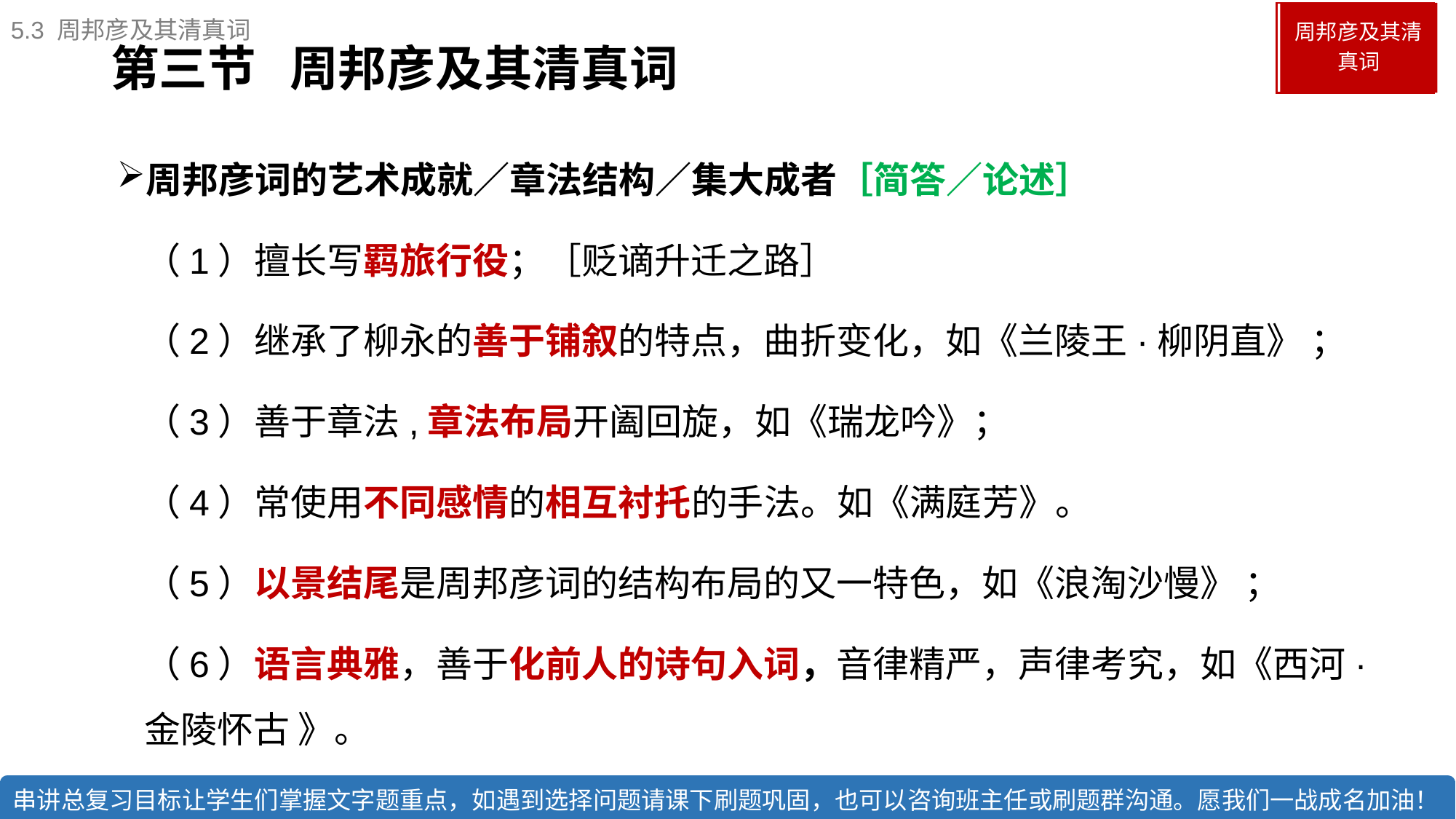

周邦彦及其清
真词
5.3 周邦彦及其清真词
# 第三节   周邦彦及其清真词
周邦彦词的艺术成就／章法结构／集大成者［简答／论述］
（1）擅长写羁旅行役；［贬谪升迁之路］
（2）继承了柳永的善于铺叙的特点，曲折变化，如《兰陵王·柳阴直》 ；
（3）善于章法,章法布局开阖回旋，如《瑞龙吟》；
（4）常使用不同感情的相互衬托的手法。如《满庭芳》。
（5）以景结尾是周邦彦词的结构布局的又一特色，如《浪淘沙慢》 ；
（6）语言典雅，善于化前人的诗句入词，音律精严，声律考究，如《西河·金陵怀古 》。